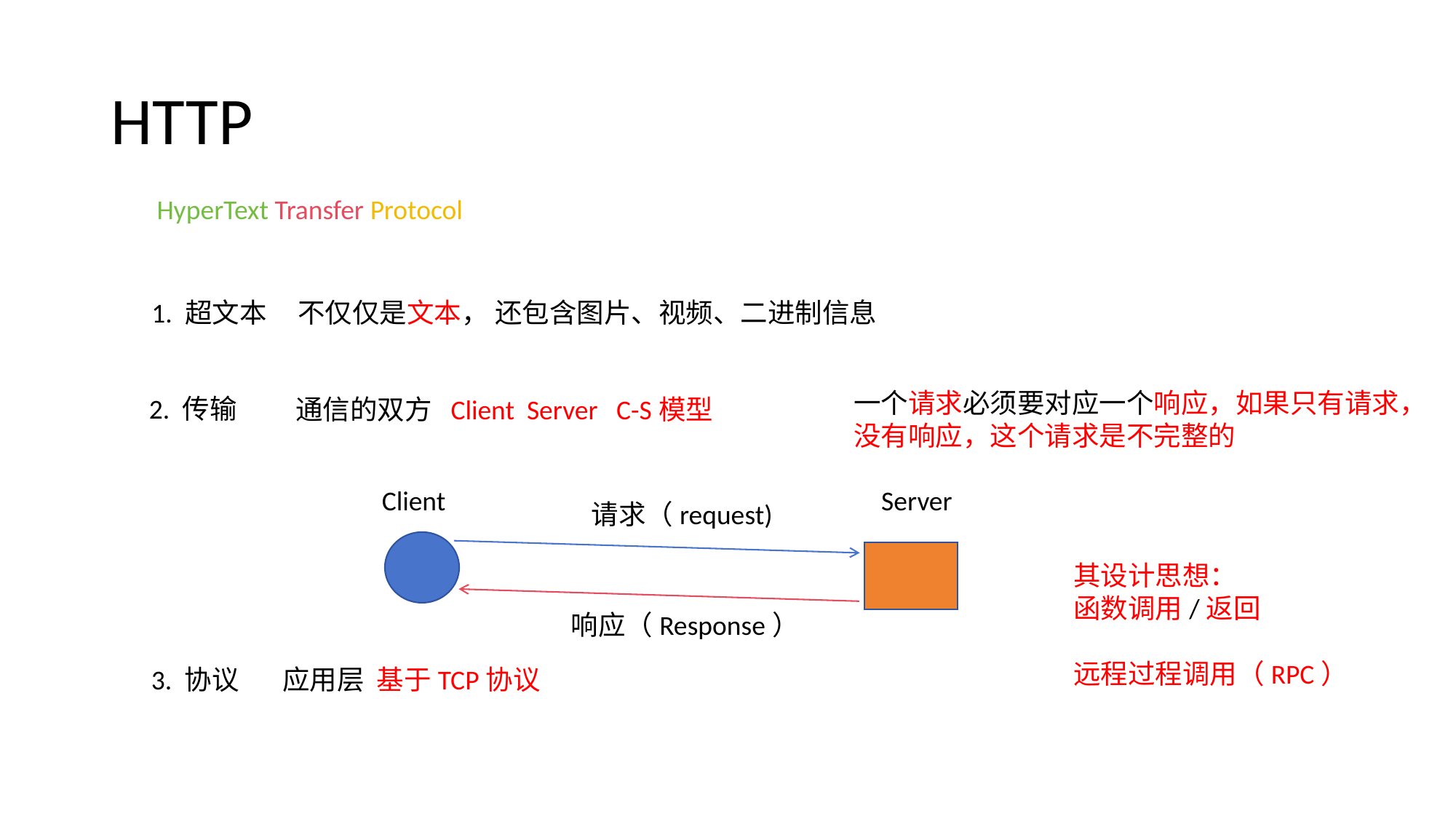

# HTTP
HyperText Transfer Protocol
1. 超文本     不仅仅是文本， 还包含图片、视频、二进制信息
一个请求必须要对应一个响应，如果只有请求，没有响应，这个请求是不完整的
2. 传输
通信的双方  Client  Server   C-S模型
Client
Server
请求（request)

其设计思想：
函数调用/返回

远程过程调用（RPC）
响应（Response）
3. 协议       应用层  基于TCP协议